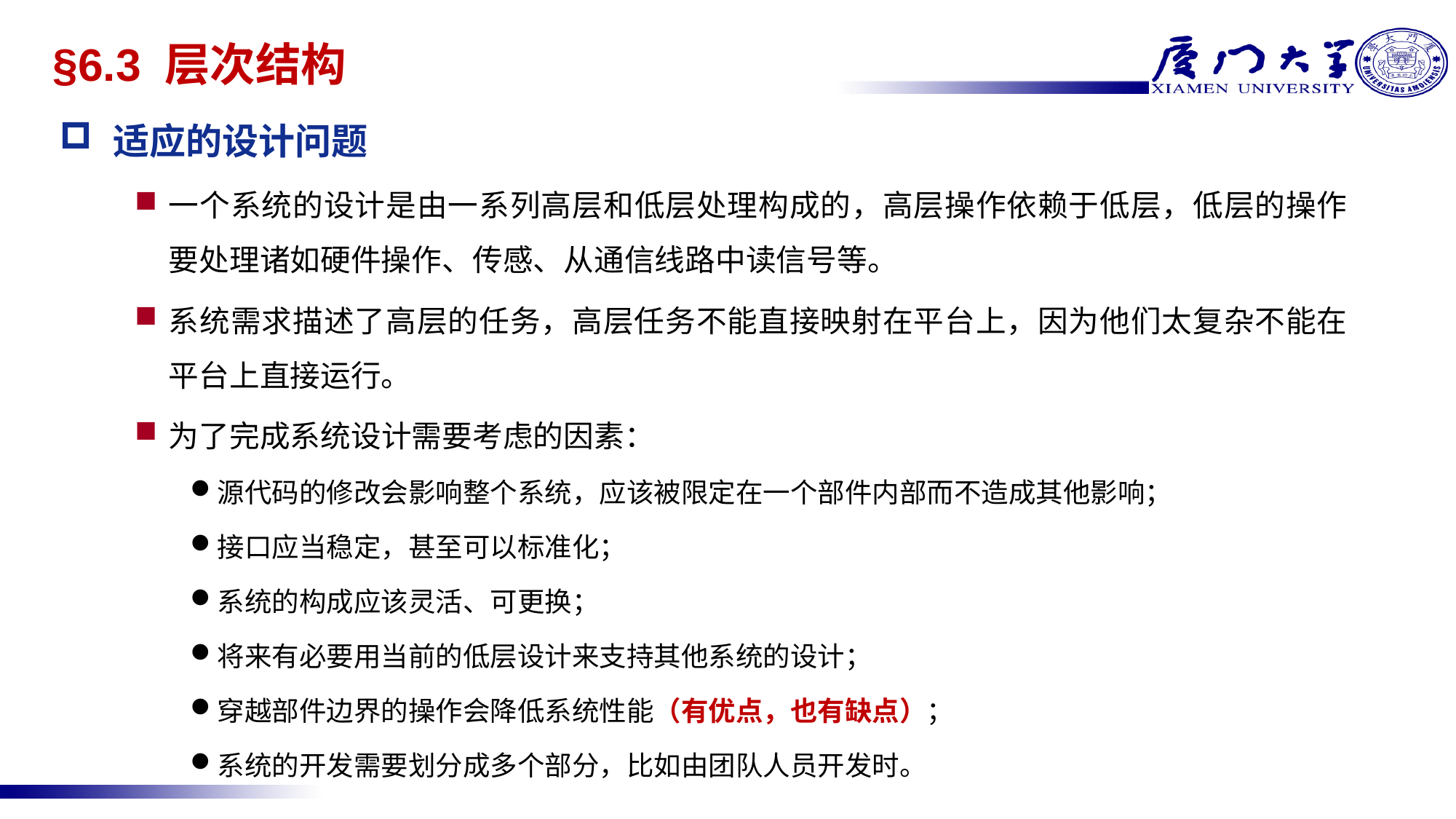

# §6.3 层次结构
适应的设计问题
一个系统的设计是由一系列高层和低层处理构成的，高层操作依赖于低层，低层的操作要处理诸如硬件操作、传感、从通信线路中读信号等。
系统需求描述了高层的任务，高层任务不能直接映射在平台上，因为他们太复杂不能在平台上直接运行。
为了完成系统设计需要考虑的因素：
源代码的修改会影响整个系统，应该被限定在一个部件内部而不造成其他影响；
接口应当稳定，甚至可以标准化；
系统的构成应该灵活、可更换；
将来有必要用当前的低层设计来支持其他系统的设计；
穿越部件边界的操作会降低系统性能（有优点，也有缺点）；
系统的开发需要划分成多个部分，比如由团队人员开发时。